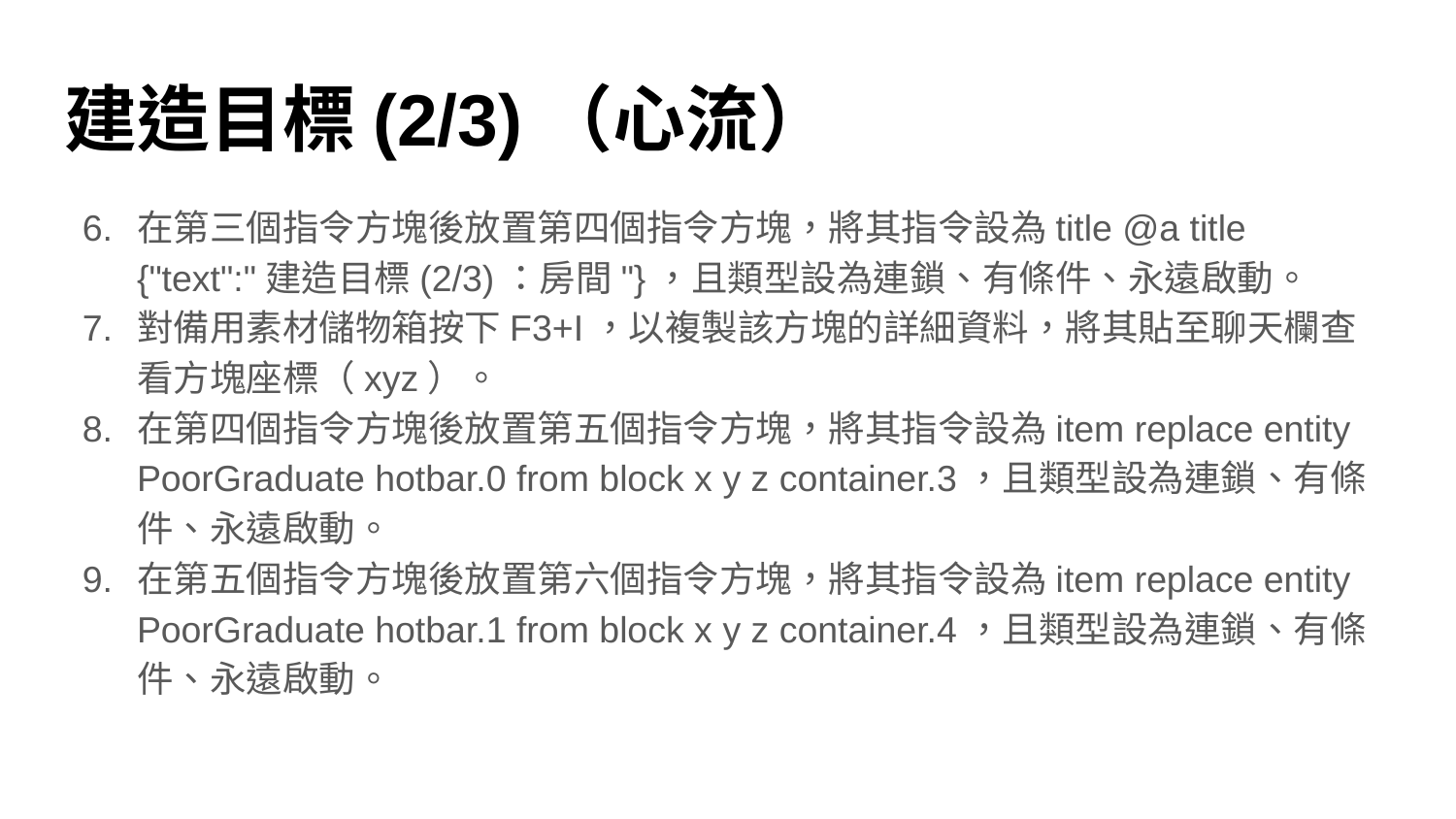

# 建造目標(2/3)（心流）
在第三個指令方塊後放置第四個指令方塊，將其指令設為title @a title {"text":"建造目標(2/3)：房間"}，且類型設為連鎖、有條件、永遠啟動。
對備用素材儲物箱按下F3+I，以複製該方塊的詳細資料，將其貼至聊天欄查看方塊座標（xyz）。
在第四個指令方塊後放置第五個指令方塊，將其指令設為item replace entity PoorGraduate hotbar.0 from block x y z container.3，且類型設為連鎖、有條件、永遠啟動。
在第五個指令方塊後放置第六個指令方塊，將其指令設為item replace entity PoorGraduate hotbar.1 from block x y z container.4，且類型設為連鎖、有條件、永遠啟動。